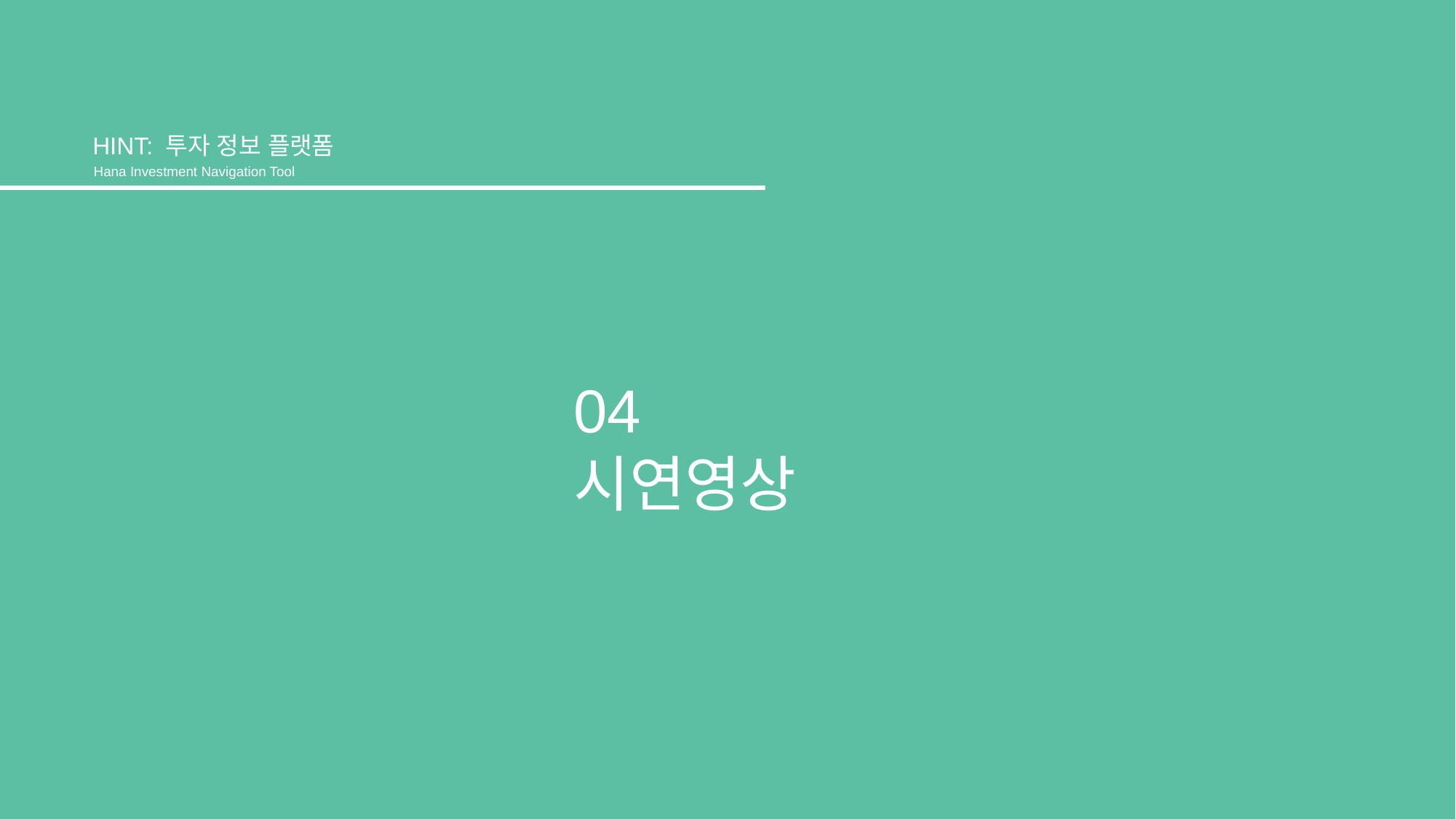

HINT: 투자 정보 플랫폼
Hana Investment Navigation Tool
04 시연영상